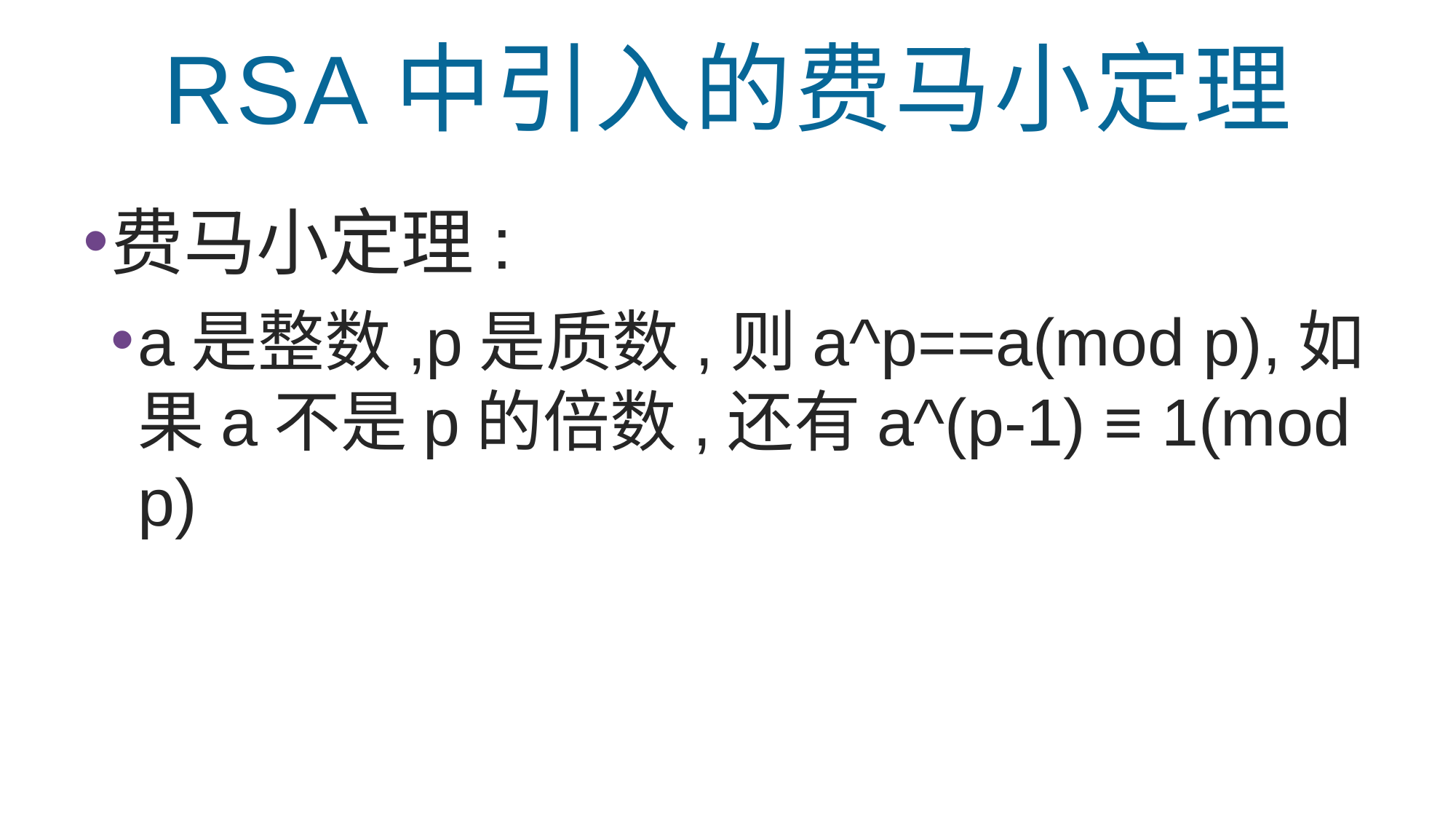

RSA中引入的费马小定理
费马小定理:
a是整数,p是质数,则a^p==a(mod p),如果a不是p的倍数,还有a^(p-1) ≡ 1(mod p)